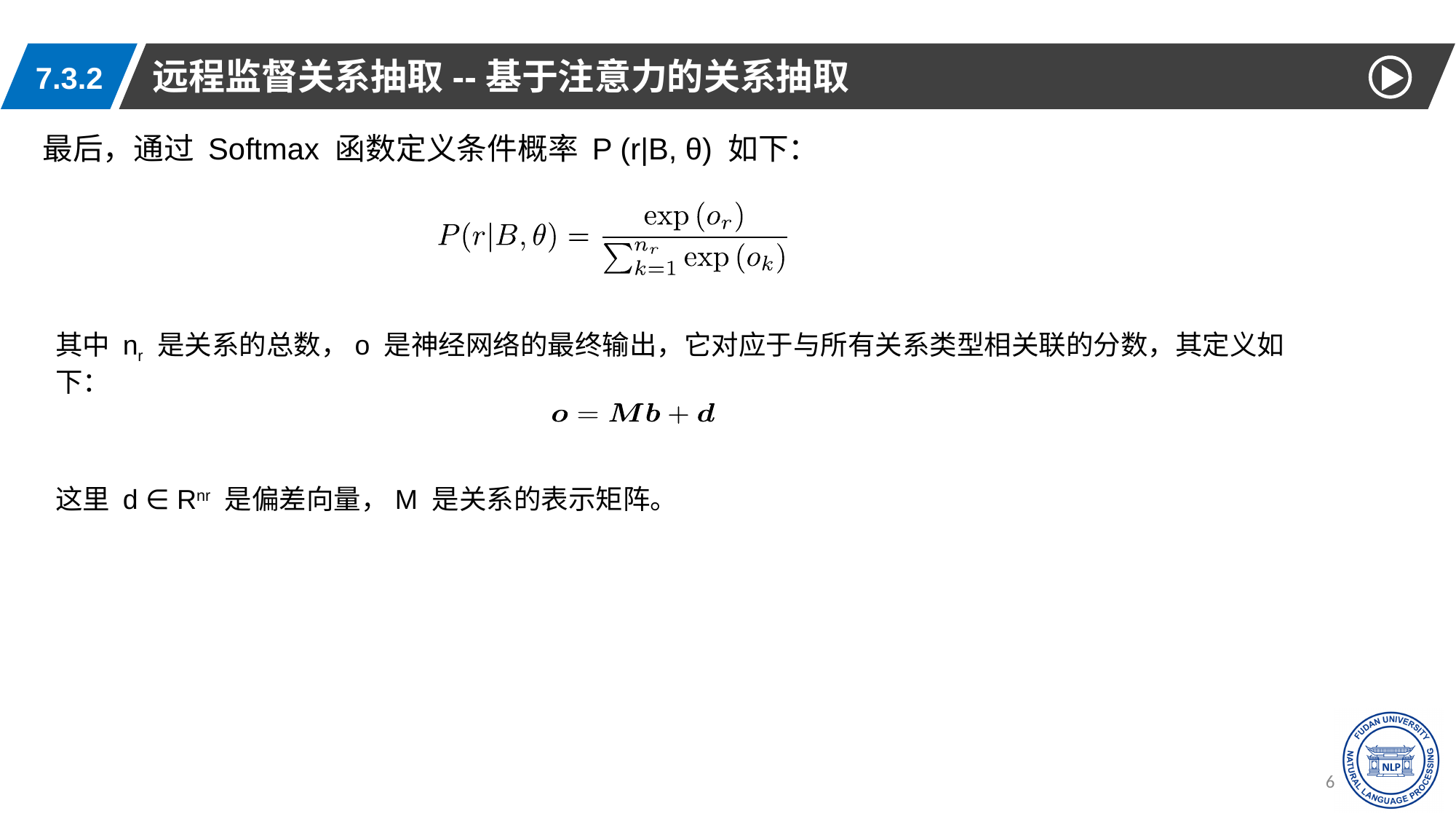

远程监督关系抽取--基于注意力的关系抽取
7.3.2

最后，通过 Softmax 函数定义条件概率 P (r|B, θ) 如下：

其中 nr 是关系的总数，o 是神经网络的最终输出，它对应于与所有关系类型相关联的分数，其定义如下：

这里 d ∈ Rnr 是偏差向量，M 是关系的表示矩阵。
69